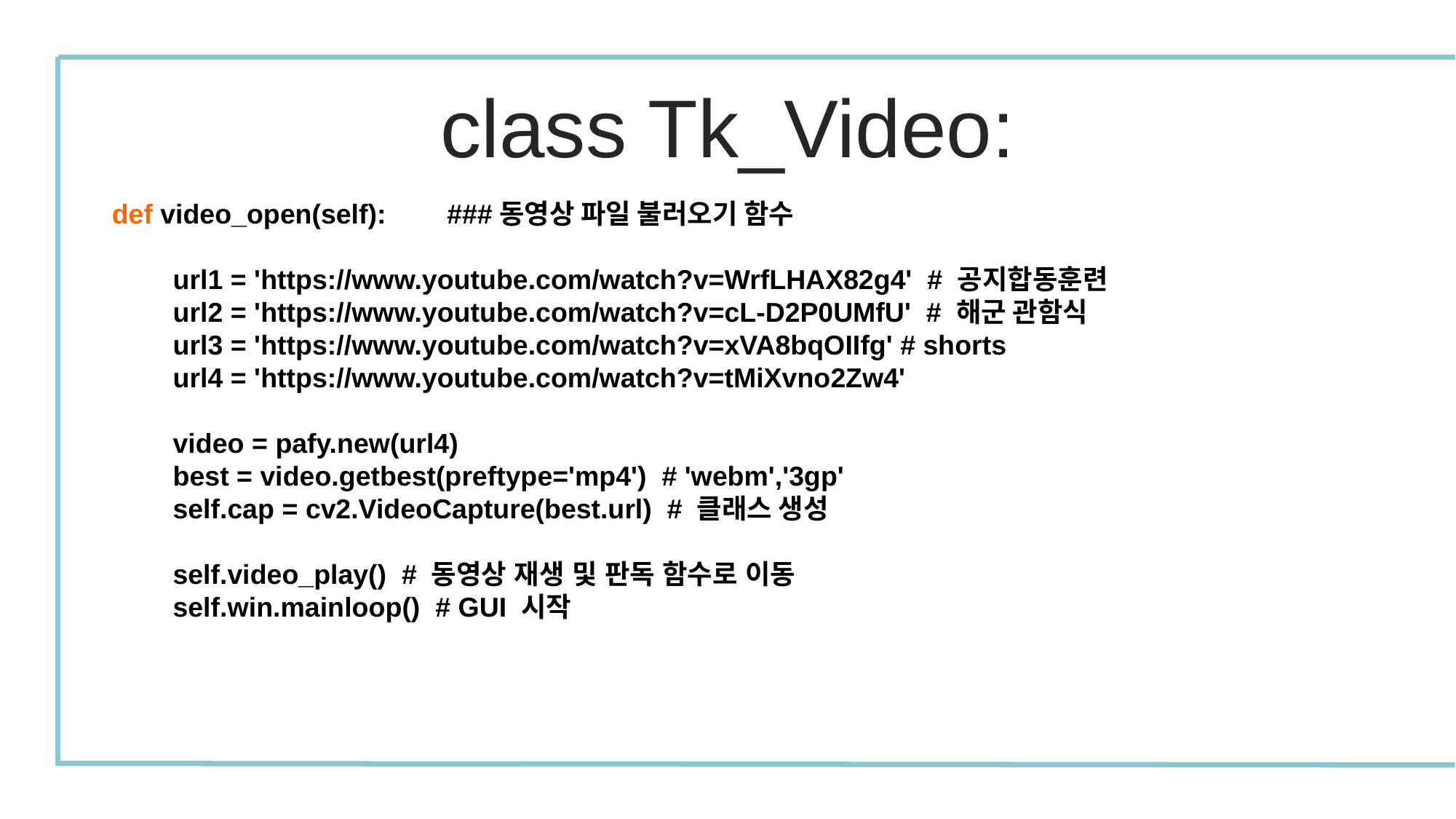

class Tk_Video:
def video_open(self):        ###동영상 파일 불러오기 함수

        url1 = 'https://www.youtube.com/watch?v=WrfLHAX82g4'  # 공지합동훈련
        url2 = 'https://www.youtube.com/watch?v=cL-D2P0UMfU'  # 해군 관함식
        url3 = 'https://www.youtube.com/watch?v=xVA8bqOIIfg' # shorts
        url4 = 'https://www.youtube.com/watch?v=tMiXvno2Zw4'

        video = pafy.new(url4)
        best = video.getbest(preftype='mp4')  # 'webm','3gp'
        self.cap = cv2.VideoCapture(best.url)  # 클래스 생성

        self.video_play()  # 동영상 재생 및 판독 함수로 이동
        self.win.mainloop()  # GUI 시작